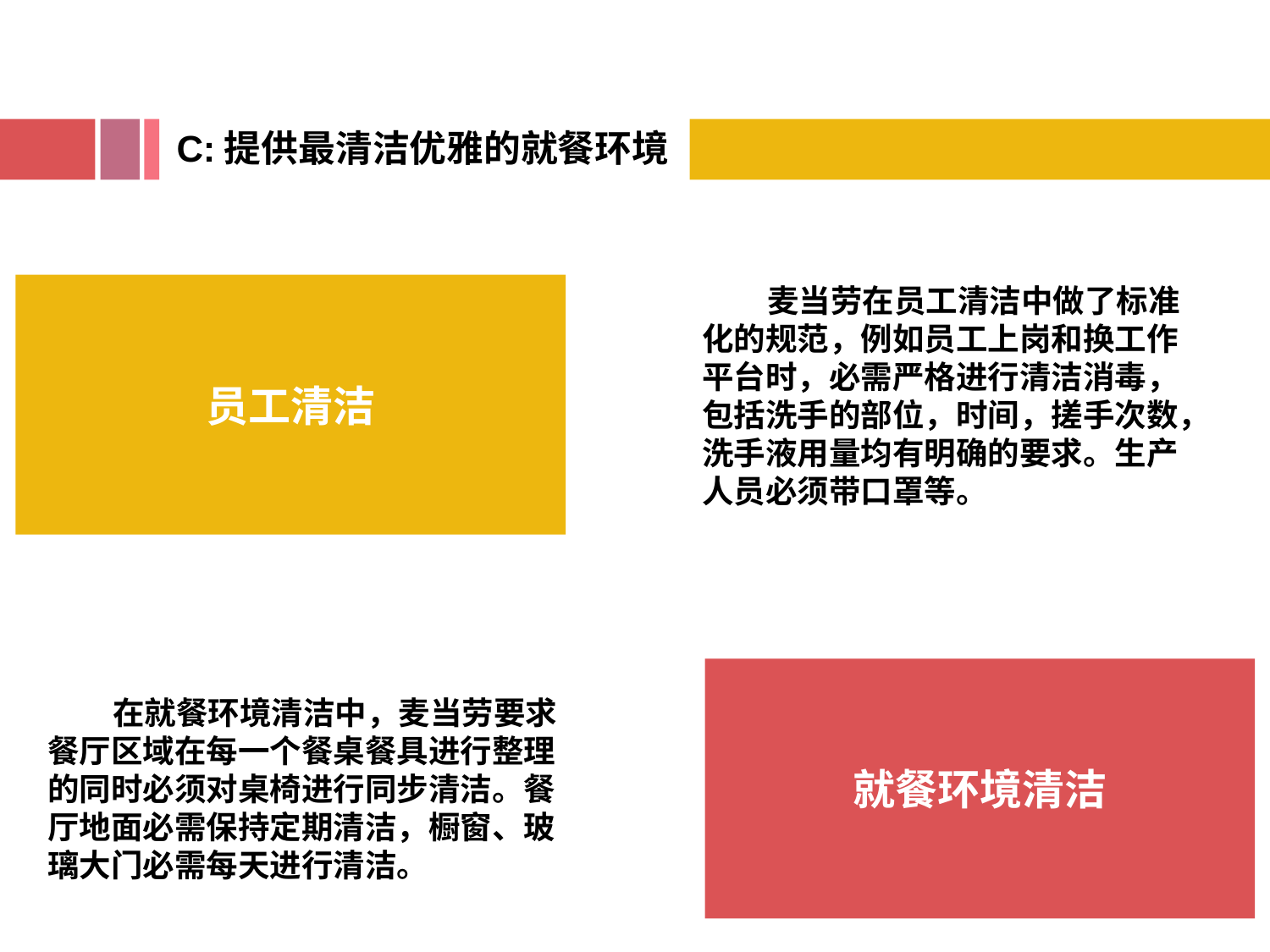

C:提供最清洁优雅的就餐环境

员工清洁
        麦当劳在员工清洁中做了标准化的规范，例如员工上岗和换工作平台时，必需严格进行清洁消毒，包括洗手的部位，时间，搓手次数，洗手液用量均有明确的要求。生产人员必须带口罩等。
就餐环境清洁
        在就餐环境清洁中，麦当劳要求餐厅区域在每一个餐桌餐具进行整理的同时必须对桌椅进行同步清洁。餐厅地面必需保持定期清洁，橱窗、玻璃大门必需每天进行清洁。